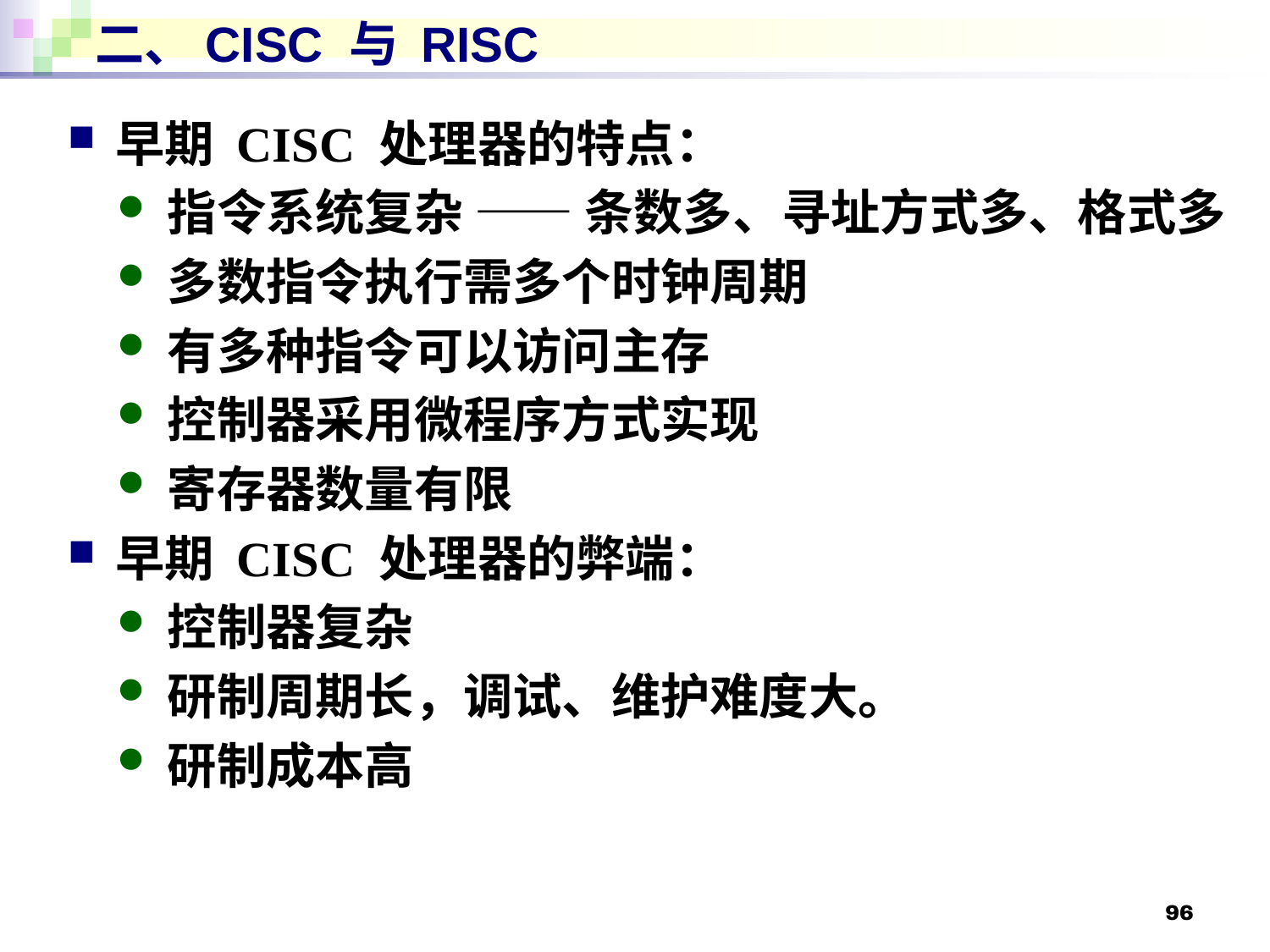

# 二、CISC 与 RISC
早期 CISC 处理器的特点：
指令系统复杂 —— 条数多、寻址方式多、格式多
多数指令执行需多个时钟周期
有多种指令可以访问主存
控制器采用微程序方式实现
寄存器数量有限
早期 CISC 处理器的弊端：
控制器复杂
研制周期长，调试、维护难度大。
研制成本高
96